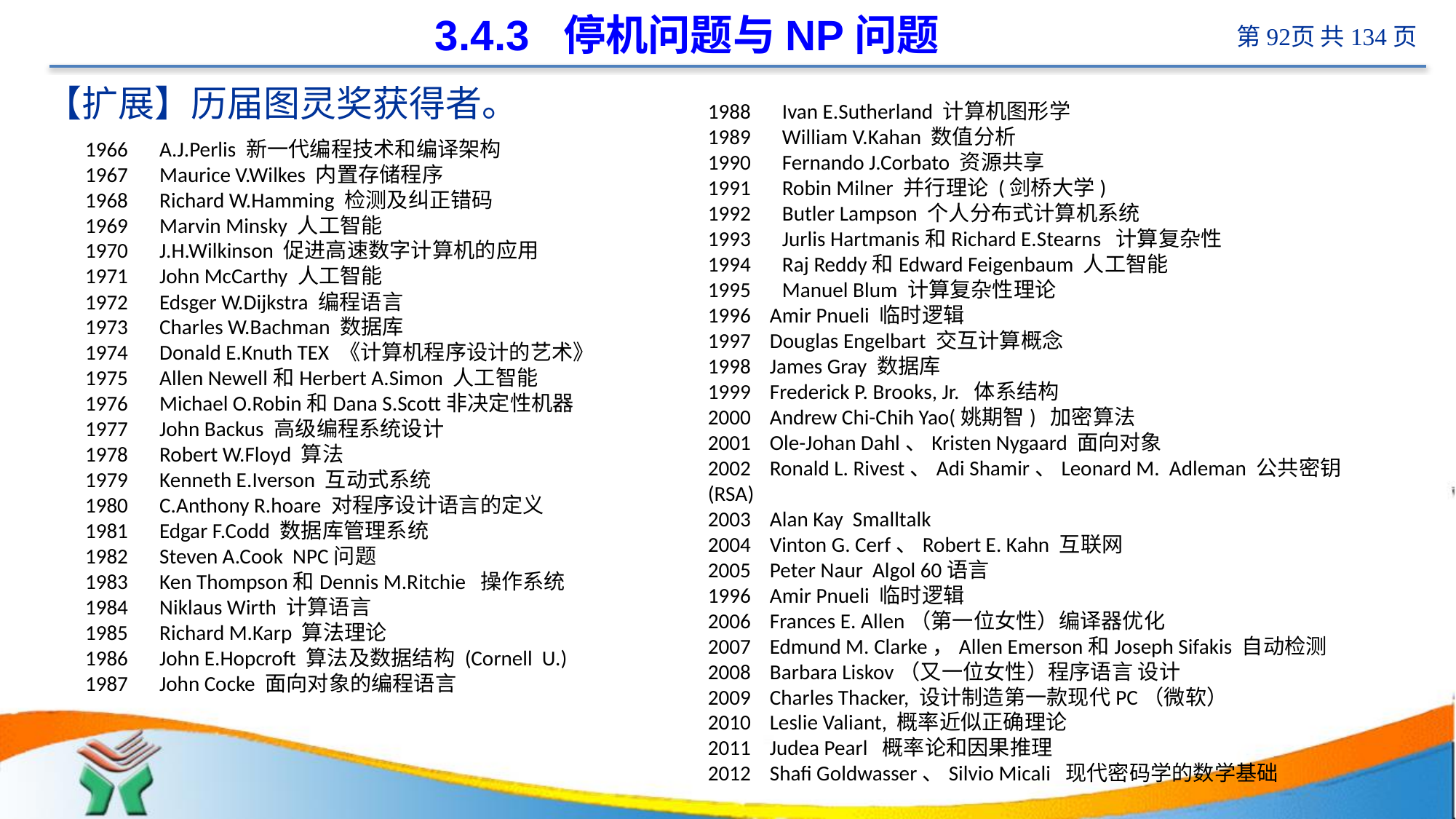

# 3.4.3  停机问题与NP问题
【扩展】历届图灵奖获得者。

1988　Ivan E.Sutherland 计算机图形学
1989　William V.Kahan 数值分析
1990　Fernando J.Corbato 资源共享
1991　Robin Milner 并行理论 (剑桥大学)
1992　Butler Lampson 个人分布式计算机系统
1993　Jurlis Hartmanis和Richard E.Stearns  计算复杂性
1994　Raj Reddy和Edward Feigenbaum 人工智能
1995　Manuel Blum 计算复杂性理论
1996    Amir Pnueli 临时逻辑
1997    Douglas Engelbart 交互计算概念
1998    James Gray 数据库
1999    Frederick P. Brooks, Jr.  体系结构
2000    Andrew Chi-Chih Yao(姚期智)  加密算法
2001    Ole-Johan Dahl、Kristen Nygaard 面向对象
2002    Ronald L. Rivest、Adi Shamir、Leonard M.  Adleman 公共密钥 (RSA)
2003    Alan Kay  Smalltalk
2004    Vinton G. Cerf、Robert E. Kahn 互联网
2005    Peter Naur  Algol 60语言
1996    Amir Pnueli 临时逻辑
2006    Frances E. Allen（第一位女性）编译器优化
2007    Edmund M. Clarke，Allen Emerson和Joseph Sifakis 自动检测
2008    Barbara Liskov（又一位女性）程序语言 设计
2009    Charles Thacker, 设计制造第一款现代PC（微软）
2010    Leslie Valiant, 概率近似正确理论
2011    Judea Pearl  概率论和因果推理
2012    Shafi Goldwasser、Silvio Micali  现代密码学的数学基础
1966　A.J.Perlis 新一代编程技术和编译架构
1967　Maurice V.Wilkes 内置存储程序
1968　Richard W.Hamming 检测及纠正错码
1969　Marvin Minsky 人工智能
1970　J.H.Wilkinson 促进高速数字计算机的应用
1971　John McCarthy 人工智能
1972　Edsger W.Dijkstra 编程语言
1973　Charles W.Bachman 数据库
1974　Donald E.Knuth TEX 《计算机程序设计的艺术》
1975　Allen Newell和Herbert A.Simon 人工智能
1976　Michael O.Robin和Dana S.Scott非决定性机器
1977　John Backus 高级编程系统设计
1978　Robert W.Floyd 算法
1979　Kenneth E.Iverson 互动式系统
1980　C.Anthony R.hoare 对程序设计语言的定义
1981　Edgar F.Codd 数据库管理系统
1982　Steven A.Cook  NPC问题
1983　Ken Thompson和Dennis M.Ritchie  操作系统
1984　Niklaus Wirth 计算语言
1985　Richard M.Karp 算法理论
1986　John E.Hopcroft 算法及数据结构 (Cornell  U.)
1987　John Cocke 面向对象的编程语言